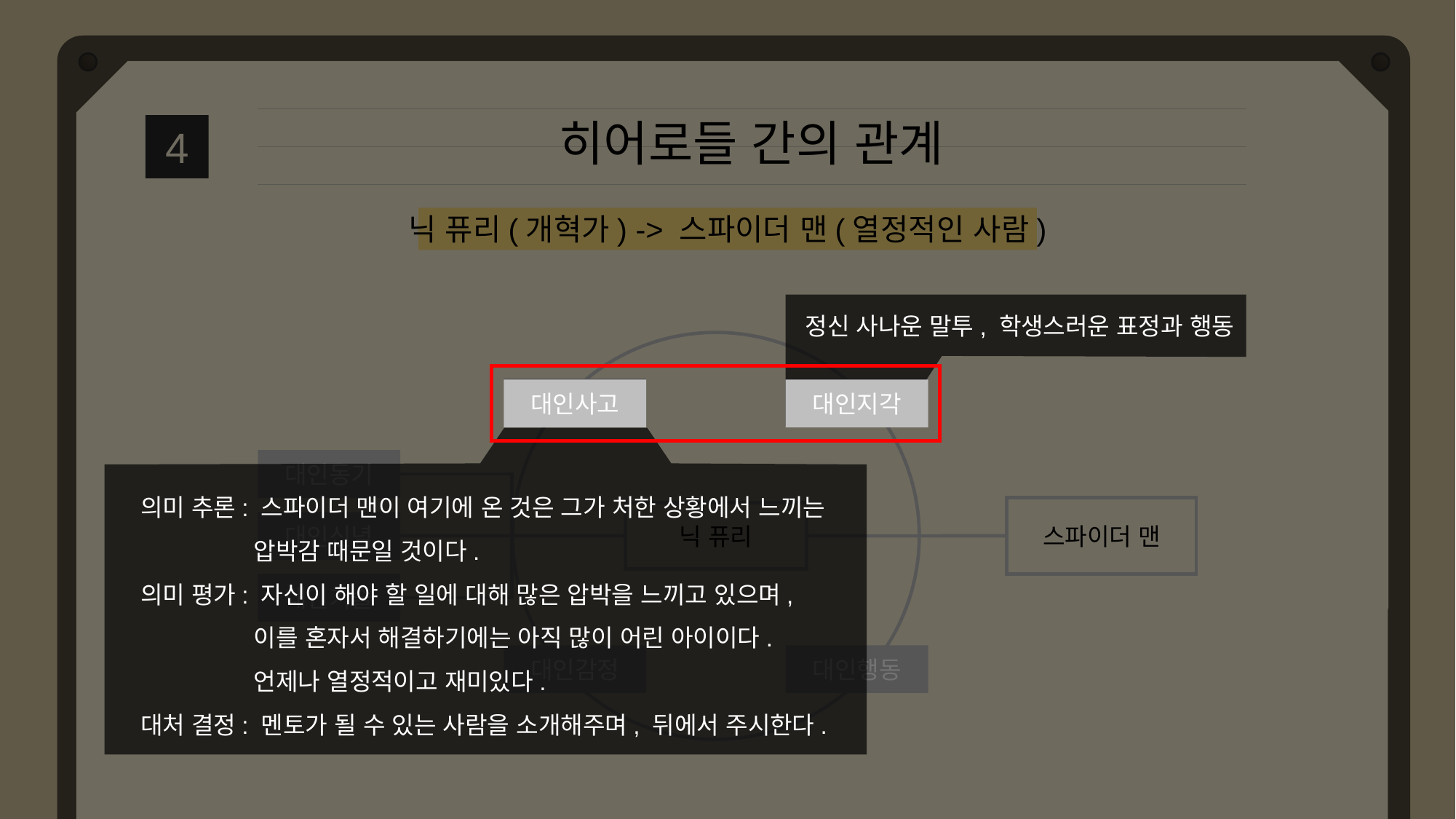

히어로들 간의 관계
4
닉 퓨리(개혁가) -> 스파이더 맨(열정적인 사람)

정신 사나운 말투, 학생스러운 표정과 행동

대인사고
대인지각
대인사고
대인지각

대인동기
의미 추론: 스파이더 맨이 여기에 온 것은 그가 처한 상황에서 느끼는
                압박감 때문일 것이다.
의미 평가: 자신이 해야 할 일에 대해 많은 압박을 느끼고 있으며,
                이를 혼자서 해결하기에는 아직 많이 어린 아이이다.
                언제나 열정적이고 재미있다.
대처 결정: 멘토가 될 수 있는 사람을 소개해주며, 뒤에서 주시한다.
스파이더 맨
닉 퓨리
대인신념
대인기술
대인감정
대인행동